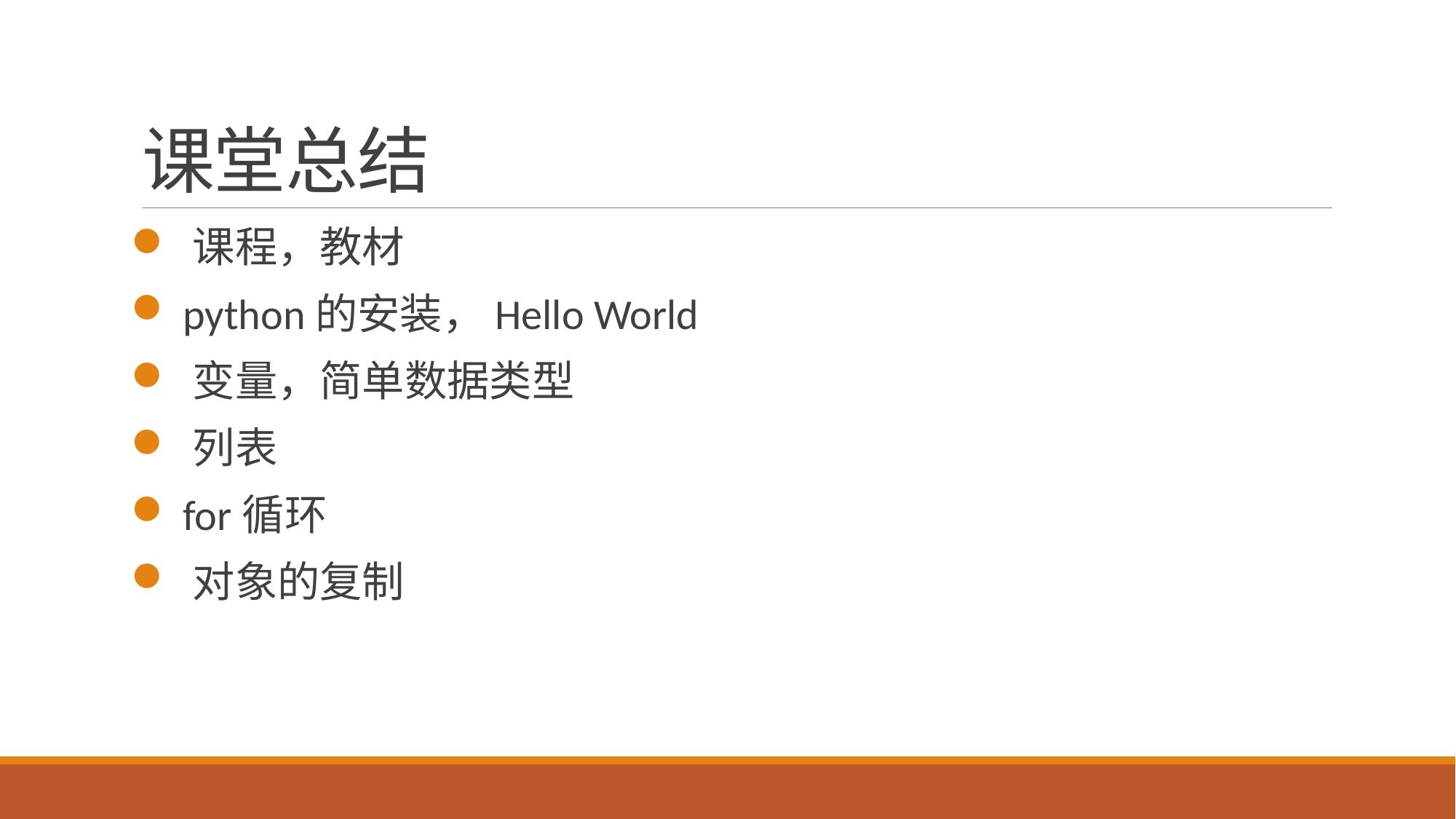

# 课堂总结
 课程，教材
 python的安装，Hello World
 变量，简单数据类型
 列表
 for循环
 对象的复制